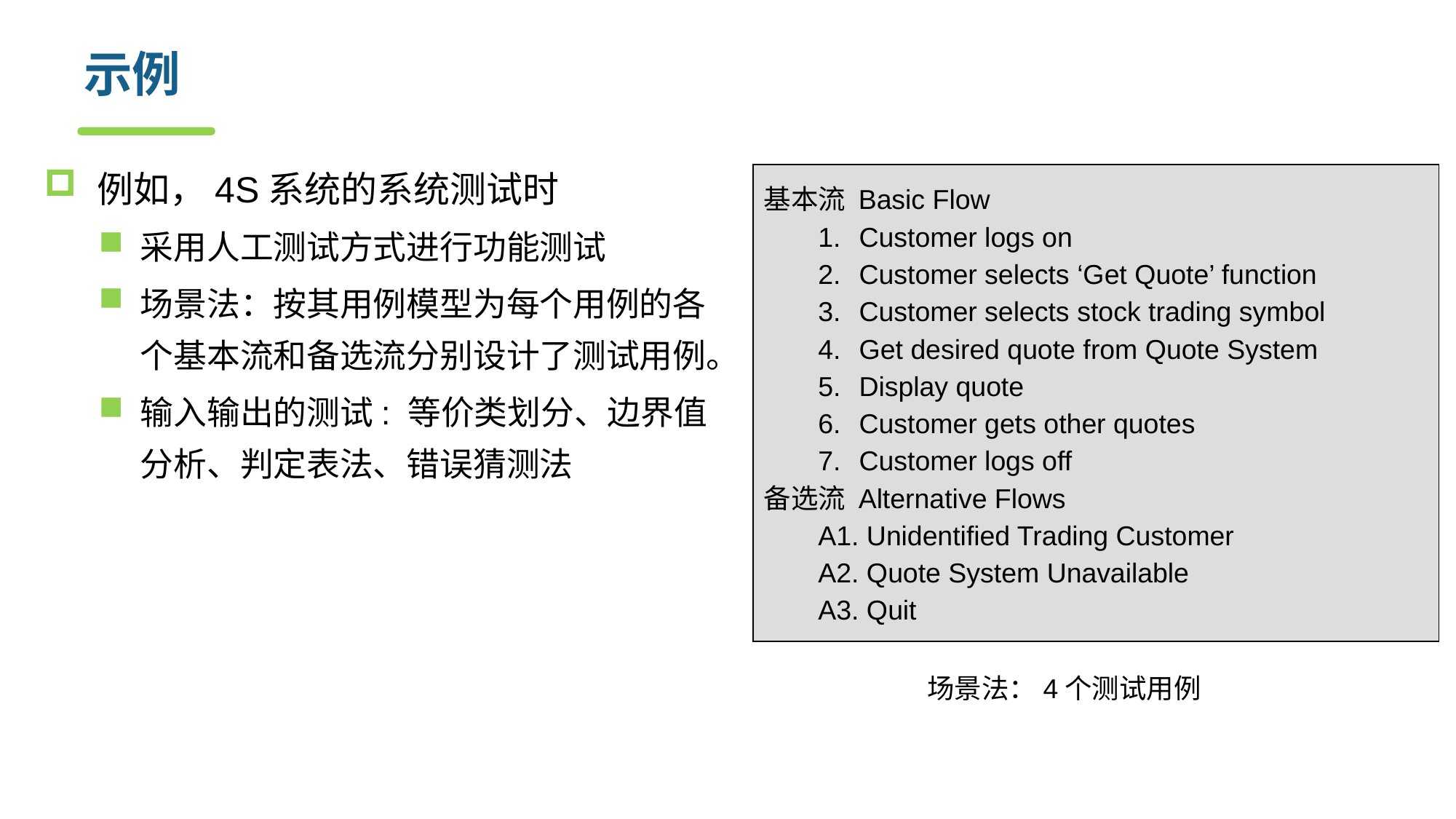

# 示例
例如，4S系统的系统测试时
采用人工测试方式进行功能测试
场景法：按其用例模型为每个用例的各个基本流和备选流分别设计了测试用例。
输入输出的测试: 等价类划分、边界值分析、判定表法、错误猜测法

基本流 Basic Flow
Customer logs on
Customer selects ‘Get Quote’ function
Customer selects stock trading symbol
Get desired quote from Quote System
Display quote
Customer gets other quotes
Customer logs off
备选流 Alternative Flows
A1. Unidentified Trading Customer
A2. Quote System Unavailable
A3. Quit
场景法：4个测试用例
74